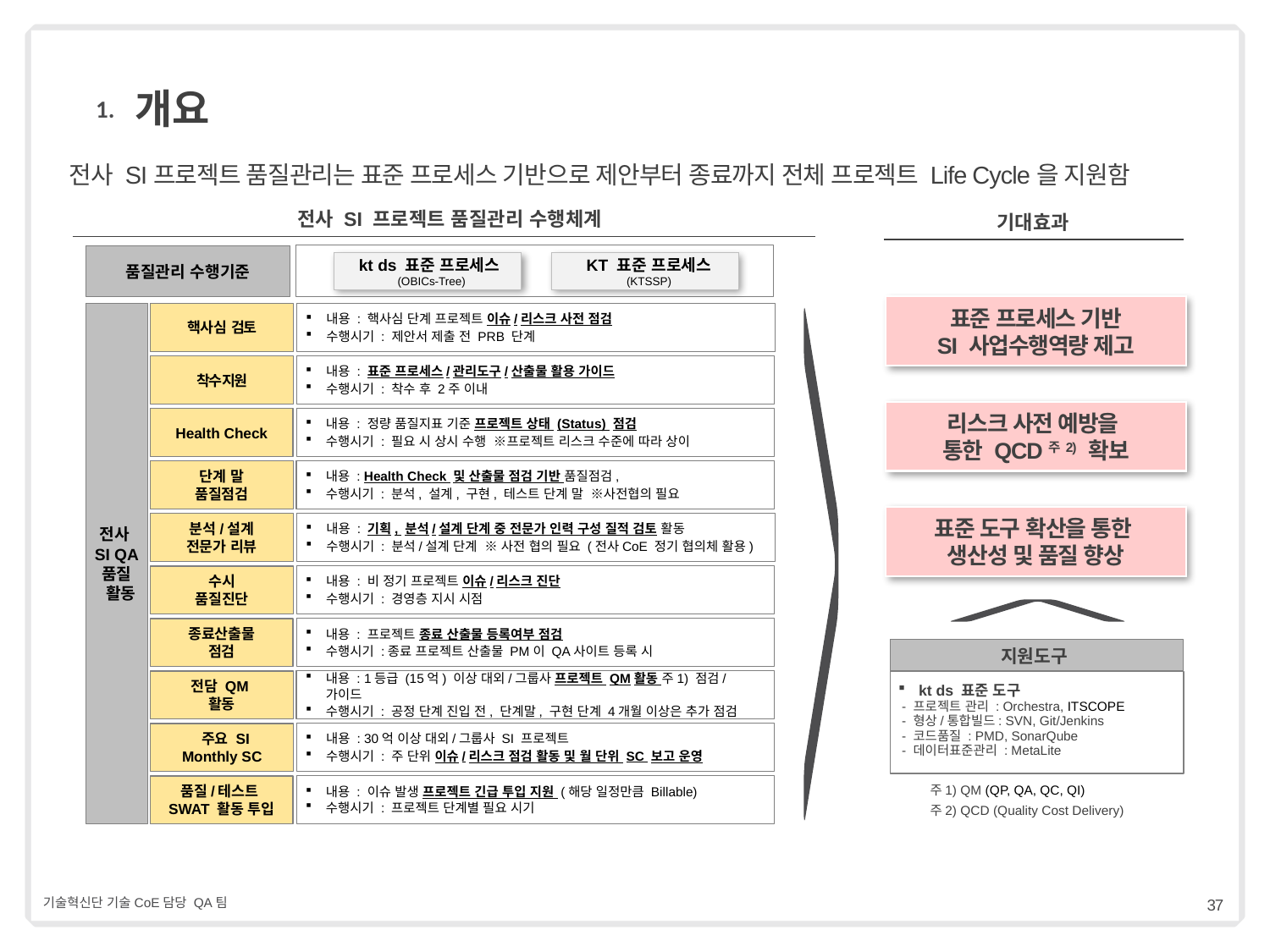

1.
# 개요
전사 SI프로젝트 품질관리는 표준 프로세스 기반으로 제안부터 종료까지 전체 프로젝트 Life Cycle을 지원함
전사 SI 프로젝트 품질관리 수행체계
기대효과

품질관리 수행기준
kt ds 표준 프로세스  (OBICs-Tree)
KT 표준 프로세스
(KTSSP)
표준 프로세스 기반
SI 사업수행역량 제고
전사
SI QA
품질
 활동
내용 : 핵사심 단계 프로젝트 이슈/리스크 사전 점검
수행시기 : 제안서 제출 전 PRB 단계
핵사심 검토
착수 지원
Health Check
단계 말
품질점검
분석/설계
전문가 리뷰
수시
품질진단
종료산출물
점검
전담 QM
활동
 주요 SI
Monthly SC
품질/테스트
SWAT 활동 투입

내용 : 표준 프로세스/관리도구/산출물 활용 가이드
수행시기 : 착수 후 2주 이내
리스크 사전 예방을
통한 QCD주2) 확보
내용 : 정량 품질지표 기준 프로젝트 상태 (Status) 점검
수행시기 : 필요 시 상시 수행  ※프로젝트 리스크 수준에 따라 상이
내용 : Health Check 및 산출물 점검 기반 품질점검,
수행시기 : 분석, 설계, 구현, 테스트 단계 말  ※사전협의 필요
표준 도구 확산을 통한
생산성 및 품질 향상
내용 : 기획, 분석/설계 단계 중 전문가 인력 구성 질적 검토 활동
수행시기 : 분석/설계 단계  ※ 사전 협의 필요 (전사CoE 정기 협의체 활용)

내용 : 비 정기 프로젝트 이슈/리스크 진단
수행시기 : 경영층 지시 시점
내용 : 프로젝트 종료 산출물 등록여부 점검
수행시기 :종료 프로젝트 산출물 PM이 QA사이트 등록 시
지원도구

kt ds 표준 도구
 - 프로젝트 관리 : Orchestra, ITSCOPE
 - 형상/통합빌드: SVN, Git/Jenkins
 - 코드품질 : PMD, SonarQube
 - 데이터표준관리 : MetaLite
내용 : 1등급 (15억) 이상 대외/그룹사 프로젝트 QM활동 주1) 점검/가이드
수행시기 : 공정 단계 진입 전, 단계말, 구현 단계 4개월 이상은 추가 점검
내용 : 30억 이상 대외/그룹사 SI 프로젝트
수행시기 : 주 단위 이슈/리스크 점검 활동 및 월 단위 SC 보고 운영
주1) QM (QP, QA, QC, QI)
주2) QCD (Quality Cost Delivery)
내용 : 이슈 발생 프로젝트 긴급 투입 지원 (해당 일정만큼 Billable)
수행시기 : 프로젝트 단계별 필요 시기